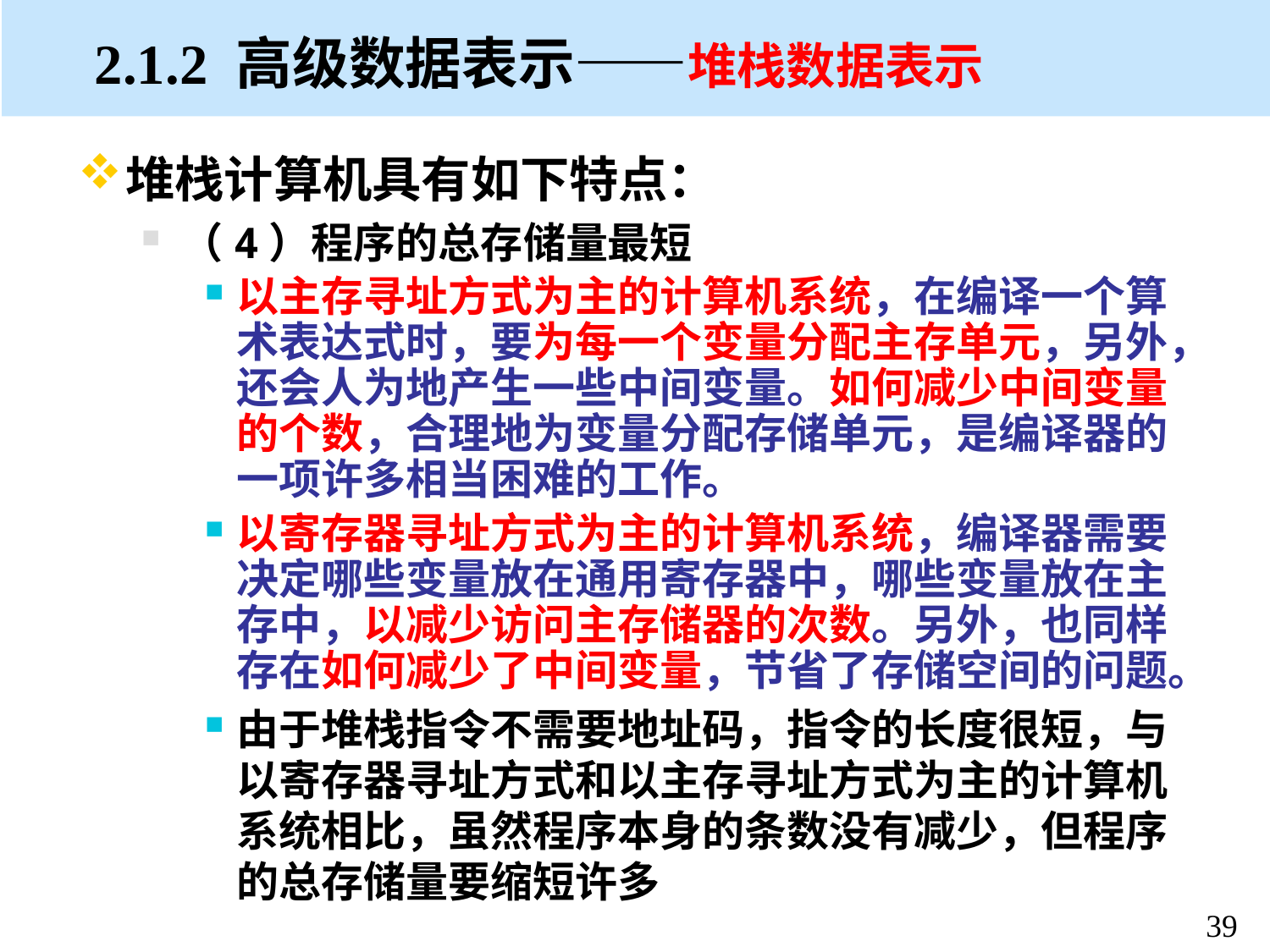

# 2.1.2 高级数据表示——堆栈数据表示
堆栈计算机具有如下特点：
（4）程序的总存储量最短
以主存寻址方式为主的计算机系统，在编译一个算术表达式时，要为每一个变量分配主存单元，另外，还会人为地产生一些中间变量。如何减少中间变量的个数，合理地为变量分配存储单元，是编译器的一项许多相当困难的工作。
以寄存器寻址方式为主的计算机系统，编译器需要决定哪些变量放在通用寄存器中，哪些变量放在主存中，以减少访问主存储器的次数。另外，也同样存在如何减少了中间变量，节省了存储空间的问题。
由于堆栈指令不需要地址码，指令的长度很短，与以寄存器寻址方式和以主存寻址方式为主的计算机系统相比，虽然程序本身的条数没有减少，但程序的总存储量要缩短许多